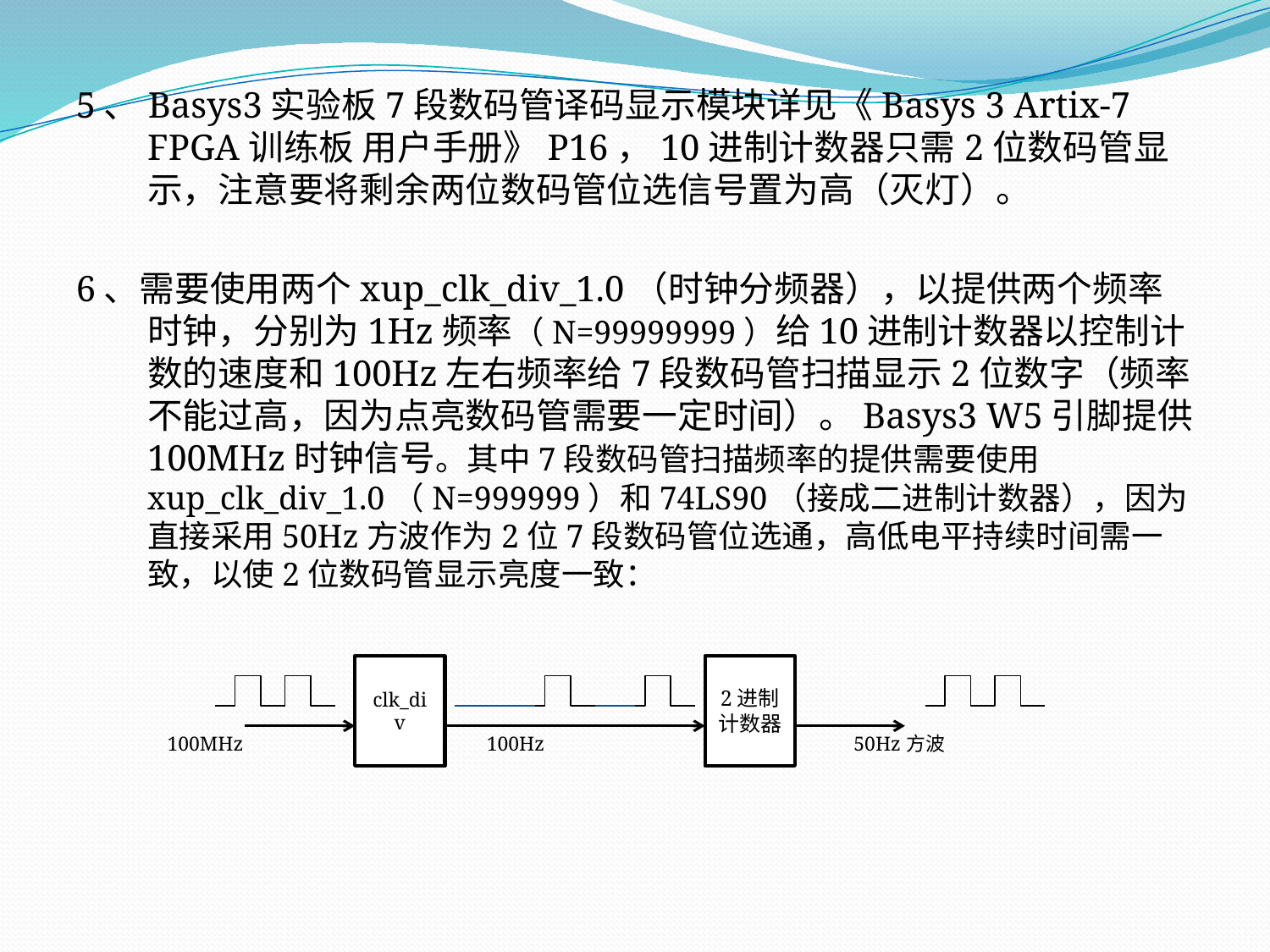

5、Basys3实验板7段数码管译码显示模块详见《Basys 3 Artix-7 FPGA训练板 用户手册》P16，10进制计数器只需2位数码管显示，注意要将剩余两位数码管位选信号置为高（灭灯）。

6、需要使用两个xup_clk_div_1.0（时钟分频器），以提供两个频率时钟，分别为1Hz频率（N=99999999）给10进制计数器以控制计数的速度和100Hz左右频率给7段数码管扫描显示2位数字（频率不能过高，因为点亮数码管需要一定时间）。Basys3 W5引脚提供100MHz时钟信号。其中7段数码管扫描频率的提供需要使用xup_clk_div_1.0（N=999999）和74LS90（接成二进制计数器），因为直接采用50Hz方波作为2位7段数码管位选通，高低电平持续时间需一致，以使2位数码管显示亮度一致：

                  100MHz                                                100Hz                                                             50Hz方波

clk_div
2进制计数器